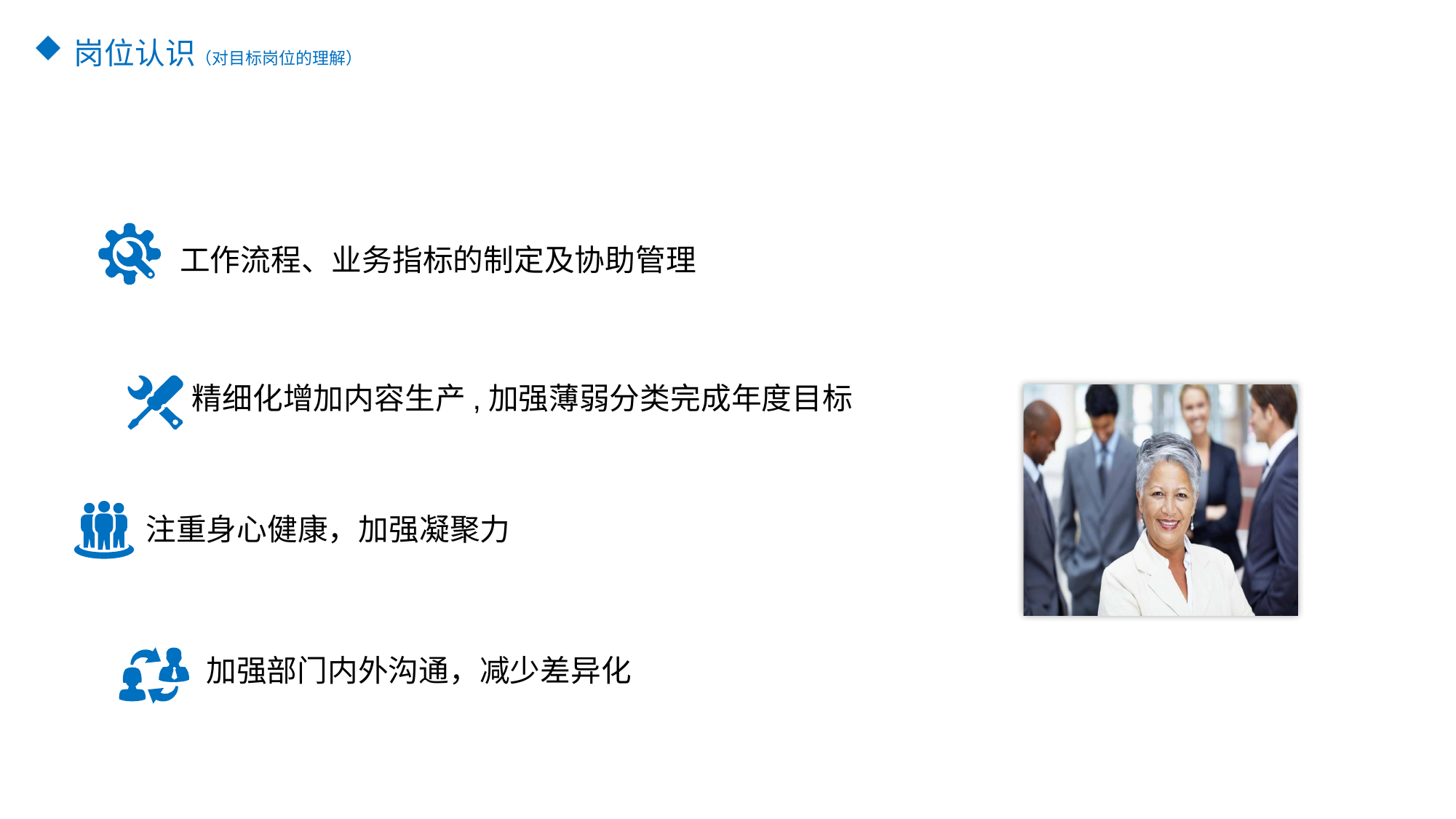

岗位认识（对目标岗位的理解）

工作流程、业务指标的制定及协助管理
精细化增加内容生产,加强薄弱分类完成年度目标

注重身心健康，加强凝聚力
加强部门内外沟通，减少差异化